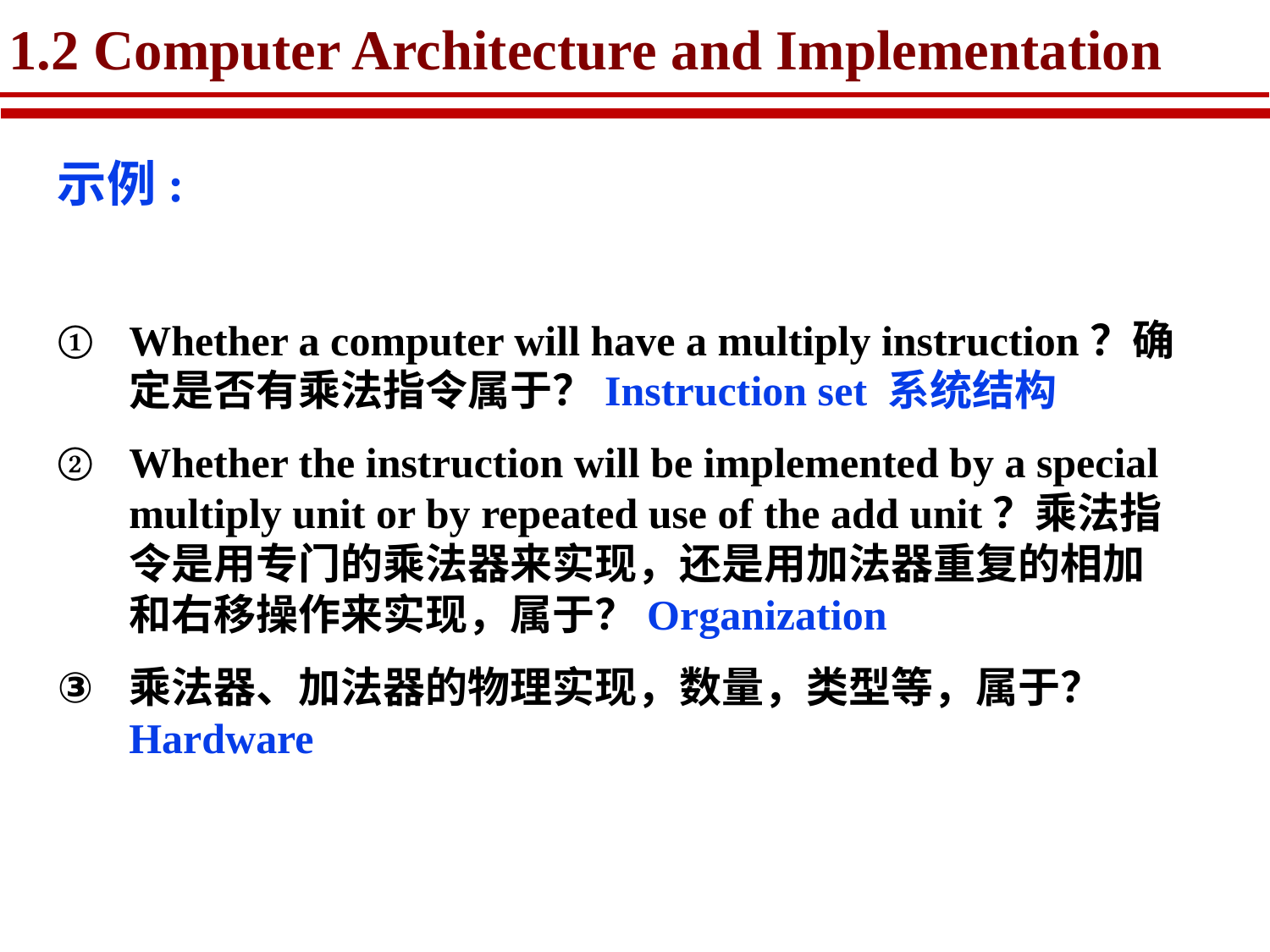

# 1.2 Computer Architecture and Implementation
示例:

Whether a computer will have a multiply instruction？确定是否有乘法指令属于？Instruction set 系统结构
Whether the instruction will be implemented by a special multiply unit or by repeated use of the add unit？乘法指令是用专门的乘法器来实现，还是用加法器重复的相加和右移操作来实现，属于？Organization
乘法器、加法器的物理实现，数量，类型等，属于？Hardware